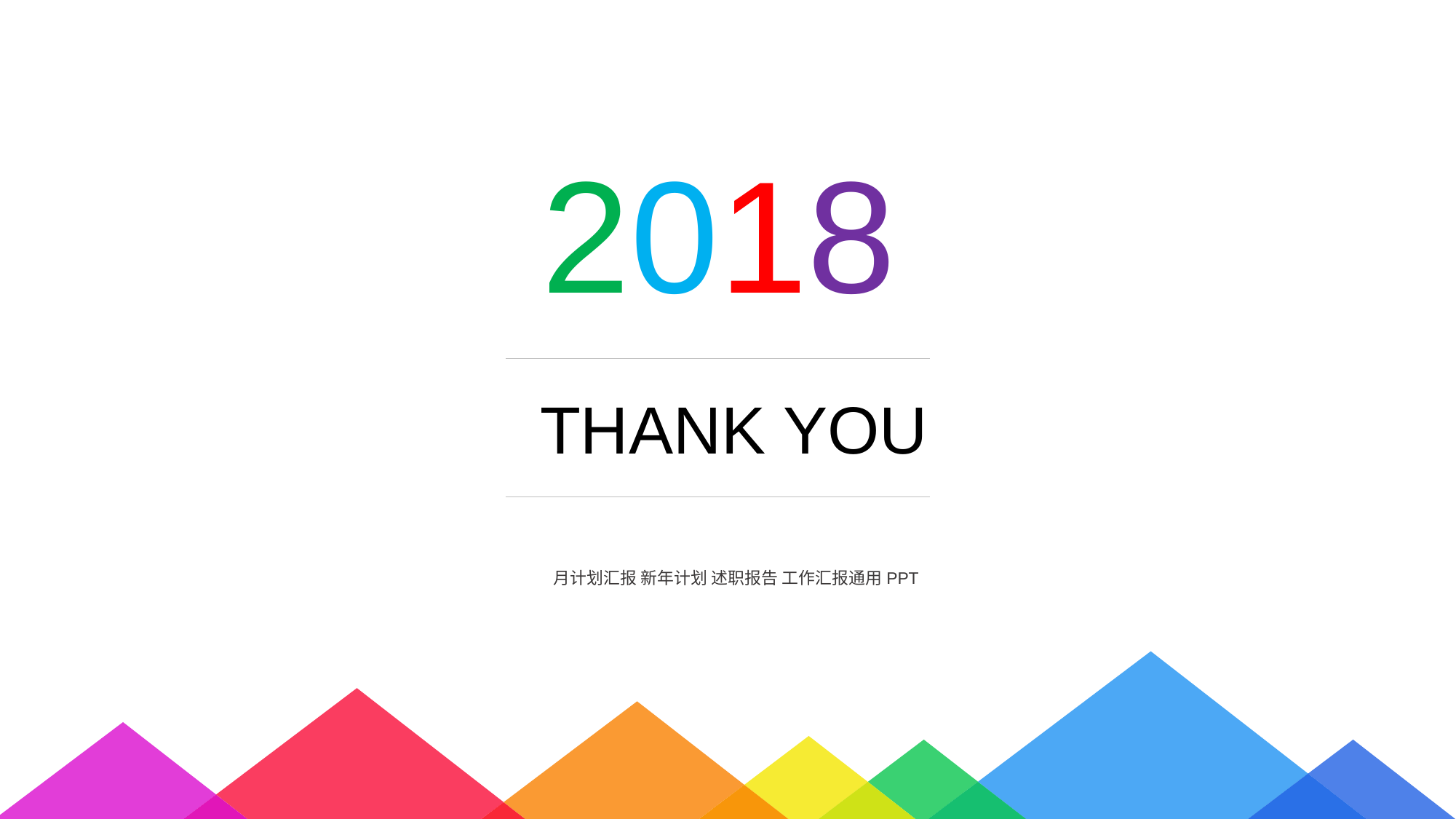

2018
THANK YOU
月计划汇报 新年计划 述职报告 工作汇报通用PPT